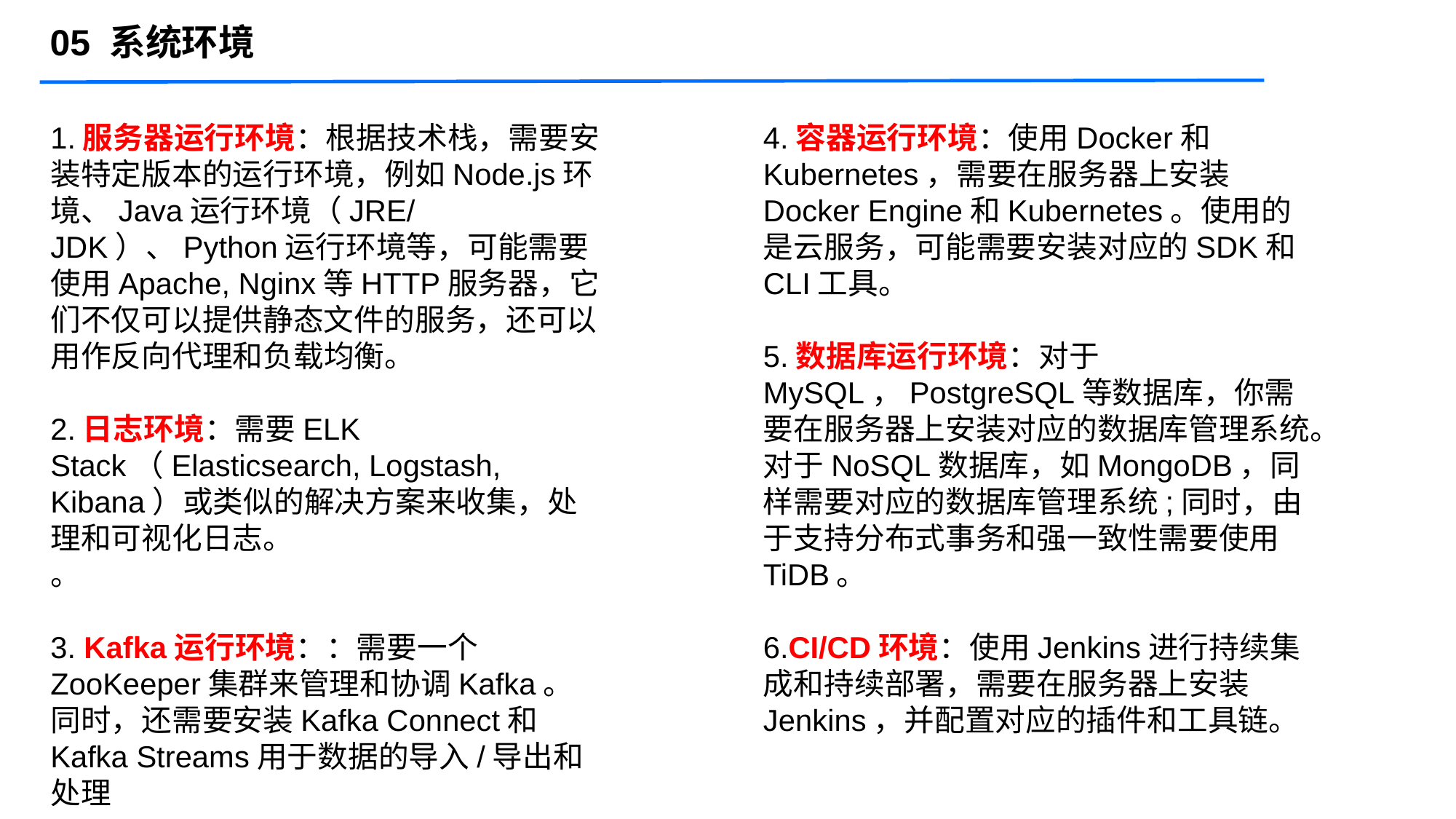

05 系统环境
1.服务器运行环境：根据技术栈，需要安装特定版本的运行环境，例如Node.js环境、Java运行环境（JRE/JDK）、Python运行环境等，可能需要使用Apache, Nginx等HTTP服务器，它们不仅可以提供静态文件的服务，还可以用作反向代理和负载均衡。

2.日志环境：需要ELK Stack（Elasticsearch, Logstash, Kibana）或类似的解决方案来收集，处理和可视化日志。
。

3. Kafka运行环境：：需要一个ZooKeeper集群来管理和协调Kafka。同时，还需要安装Kafka Connect和Kafka Streams用于数据的导入/导出和处理

。
4.容器运行环境：使用Docker和Kubernetes，需要在服务器上安装Docker Engine和Kubernetes。使用的是云服务，可能需要安装对应的SDK和CLI工具。

5.数据库运行环境：对于MySQL，PostgreSQL等数据库，你需要在服务器上安装对应的数据库管理系统。对于NoSQL数据库，如MongoDB，同样需要对应的数据库管理系统;同时，由于支持分布式事务和强一致性需要使用TiDB。

6.CI/CD环境：使用Jenkins进行持续集成和持续部署，需要在服务器上安装Jenkins，并配置对应的插件和工具链。